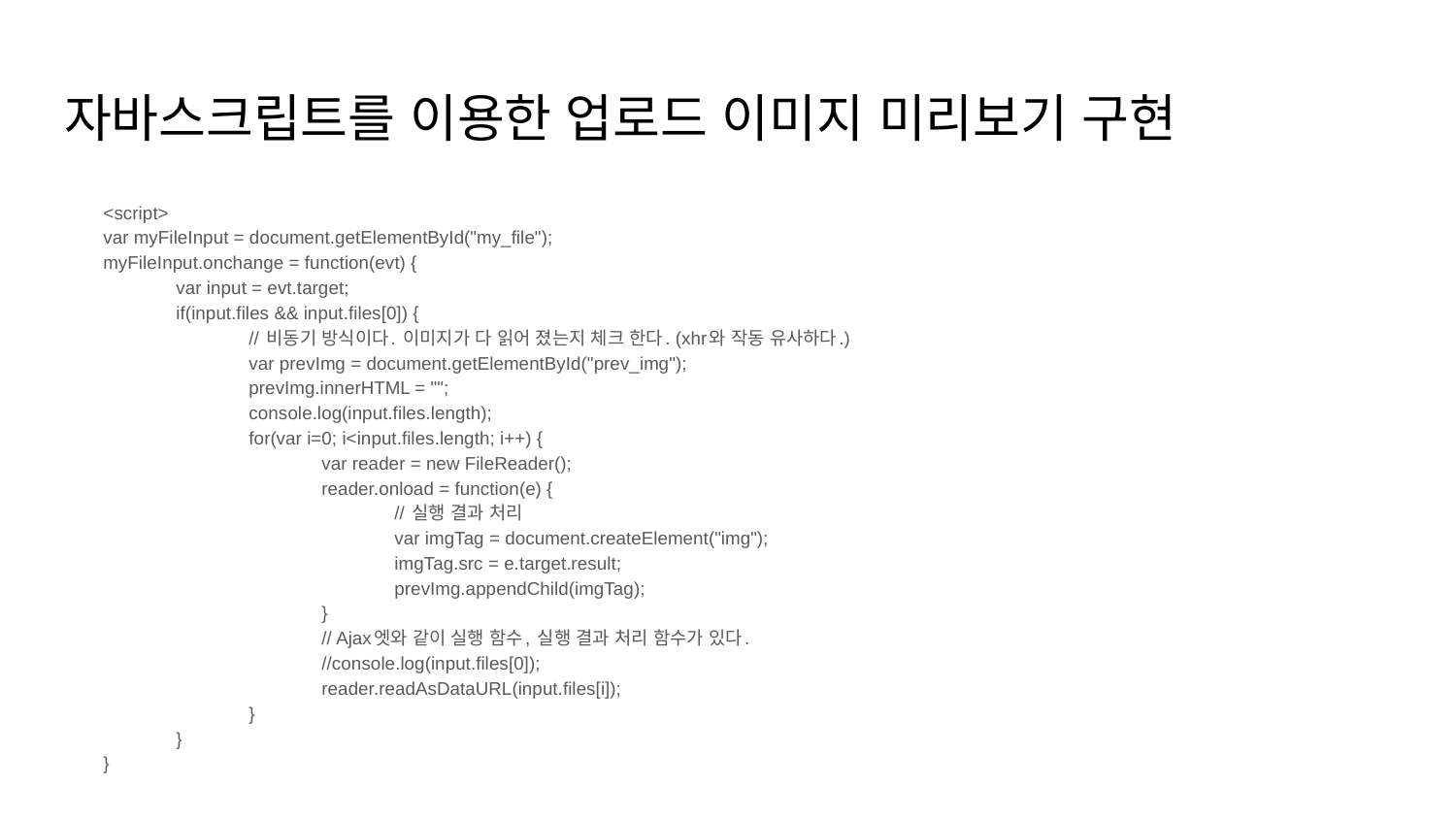

# 자바스크립트를 이용한 업로드 이미지 미리보기 구현
<script>
var myFileInput = document.getElementById("my_file");
myFileInput.onchange = function(evt) {
	var input = evt.target;
	if(input.files && input.files[0]) {
		// 비동기 방식이다. 이미지가 다 읽어 졌는지 체크 한다. (xhr와 작동 유사하다.)
		var prevImg = document.getElementById("prev_img");
		prevImg.innerHTML = "";
		console.log(input.files.length);
		for(var i=0; i<input.files.length; i++) {
			var reader = new FileReader();
			reader.onload = function(e) {
				// 실행 결과 처리
				var imgTag = document.createElement("img");
				imgTag.src = e.target.result;
				prevImg.appendChild(imgTag);
			}
			// Ajax엣와 같이 실행 함수, 실행 결과 처리 함수가 있다.
			//console.log(input.files[0]);
			reader.readAsDataURL(input.files[i]);
		}
	}
}